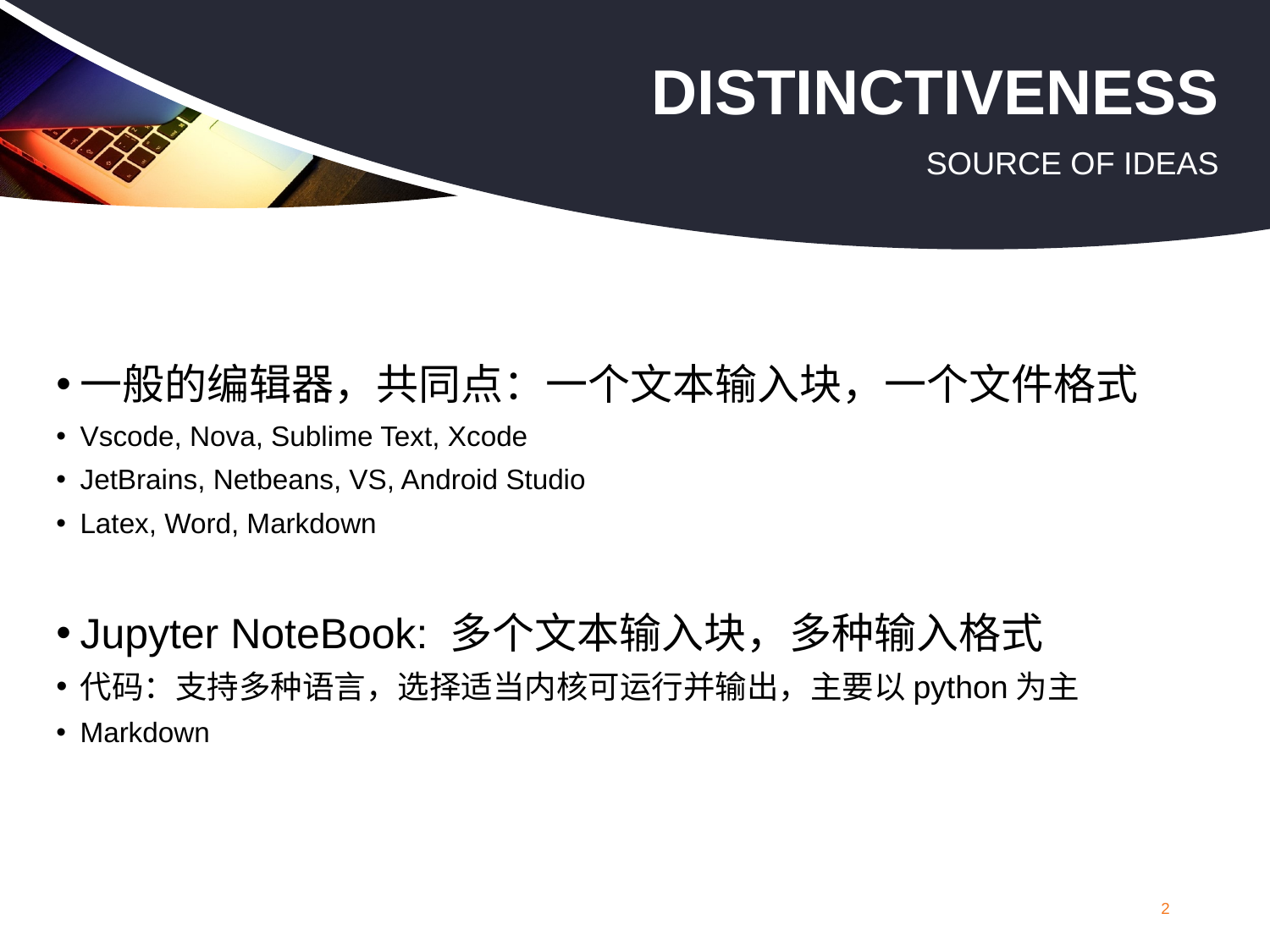

# distinctiveness
Source of ideas
一般的编辑器，共同点：一个文本输入块，一个文件格式
Vscode, Nova, Sublime Text, Xcode
JetBrains, Netbeans, VS, Android Studio
Latex, Word, Markdown

Jupyter NoteBook: 多个文本输入块，多种输入格式
代码：支持多种语言，选择适当内核可运行并输出，主要以python为主
Markdown
2